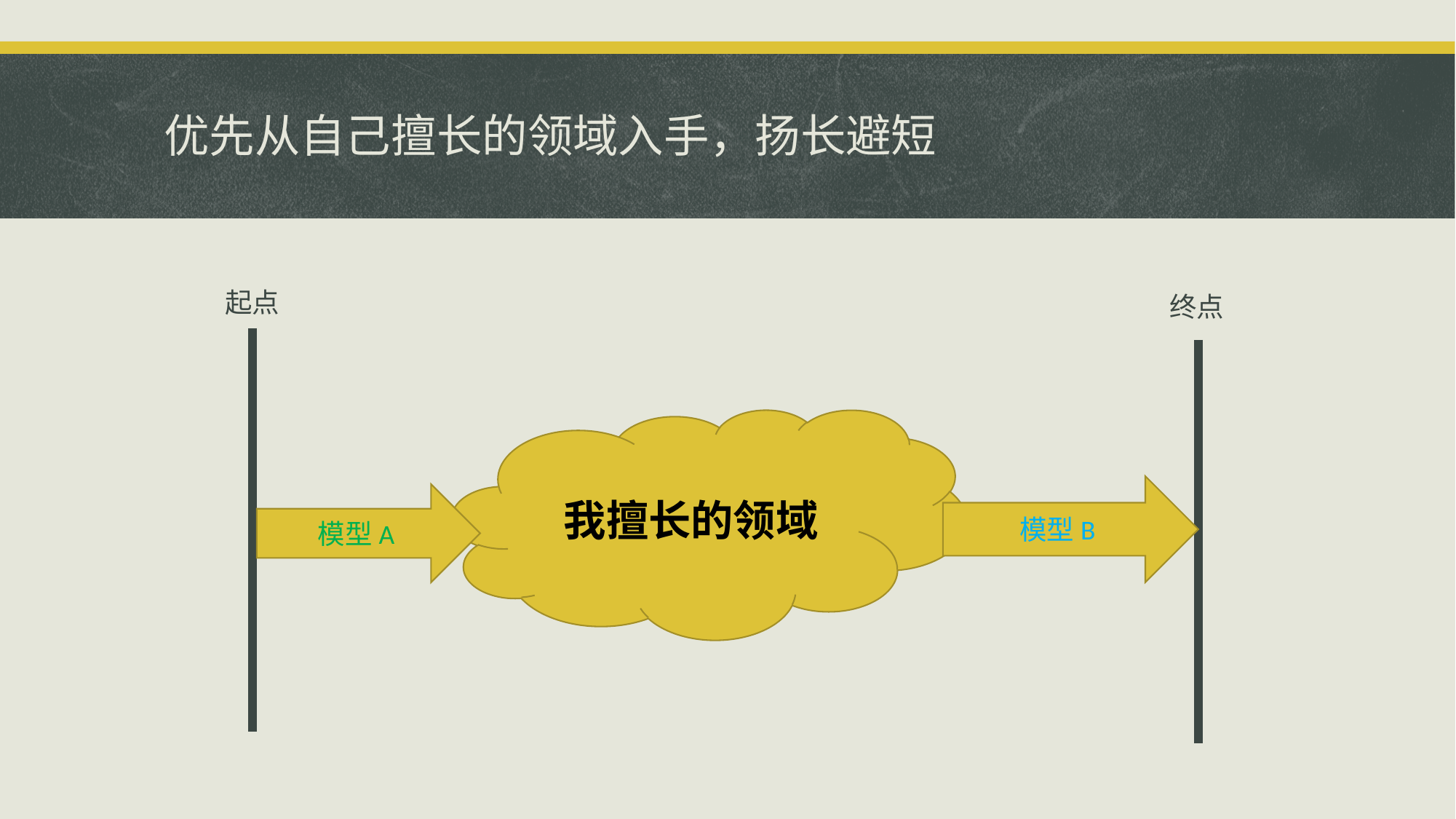

# 优先从自己擅长的领域入手，扬长避短
起点
终点
我擅长的领域
模型B
模型A